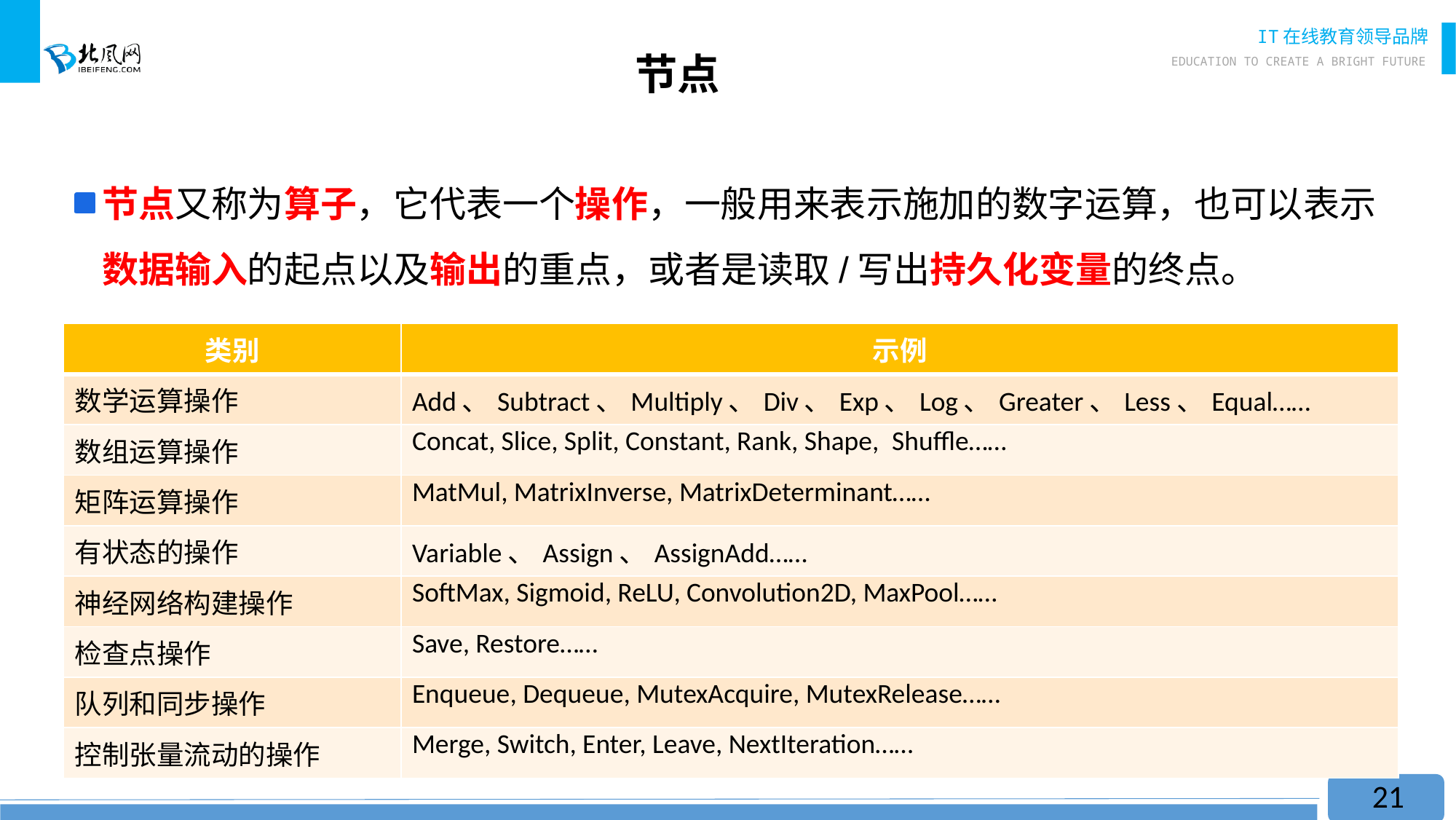

# 节点
节点又称为算子，它代表一个操作，一般用来表示施加的数字运算，也可以表示数据输入的起点以及输出的重点，或者是读取/写出持久化变量的终点。
| 类别 | 示例 |
| --- | --- |
| 数学运算操作 | Add、Subtract、Multiply、Div、Exp、Log、Greater、Less、Equal…… |
| 数组运算操作 | Concat, Slice, Split, Constant, Rank, Shape,  Shuffle…… |
| 矩阵运算操作 | MatMul, MatrixInverse, MatrixDeterminant…… |
| 有状态的操作 | Variable、Assign、AssignAdd…… |
| 神经网络构建操作 | SoftMax, Sigmoid, ReLU, Convolution2D, MaxPool…… |
| 检查点操作 | Save, Restore…… |
| 队列和同步操作 | Enqueue, Dequeue, MutexAcquire, MutexRelease…… |
| 控制张量流动的操作 | Merge, Switch, Enter, Leave, NextIteration…… |